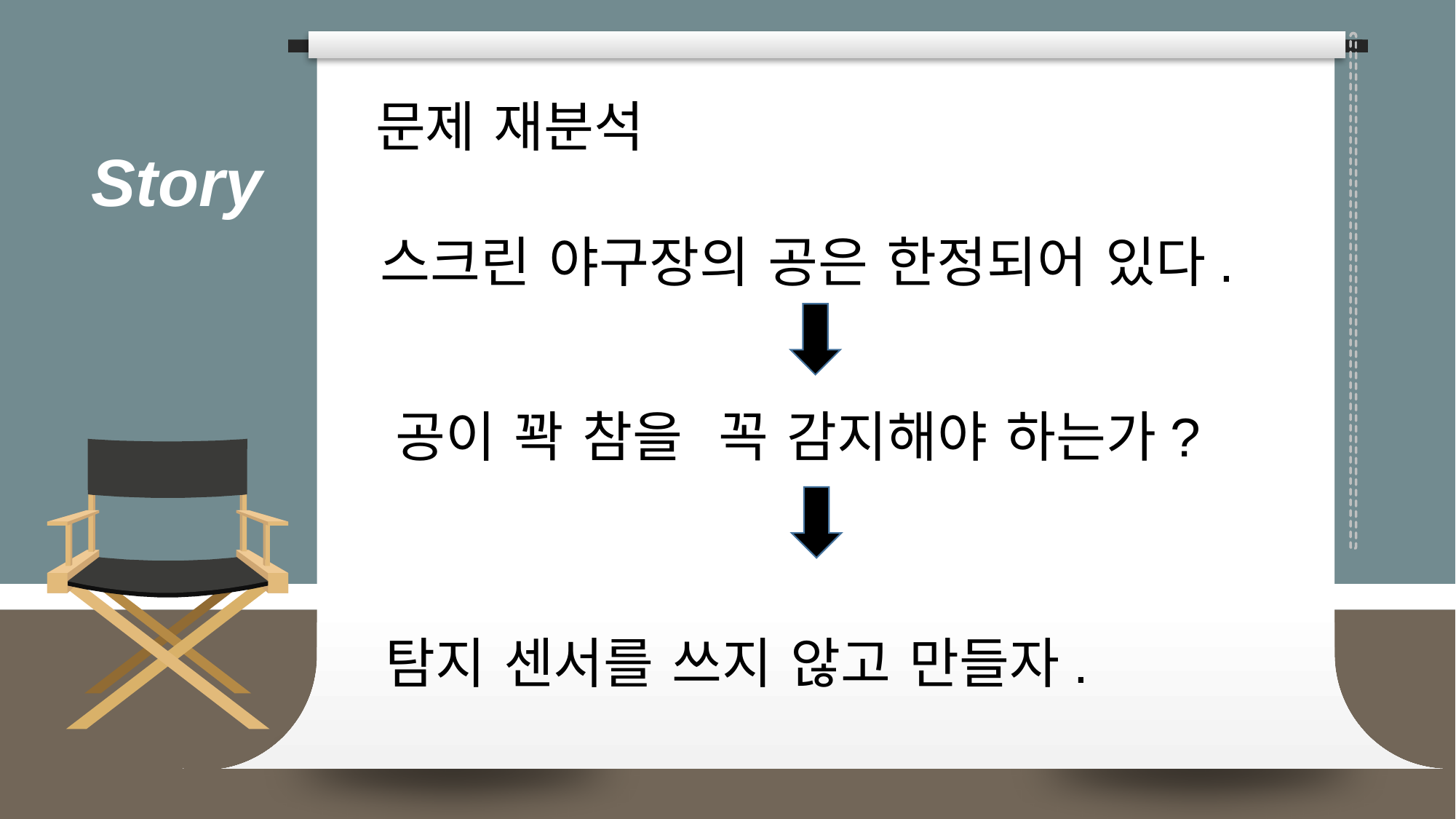

# 문제 재분석

ㅌ

Story

스크린 야구장의 공은 한정되어 있다.

공이 꽉 참을  꼭 감지해야 하는가?

탐지 센서를 쓰지 않고 만들자.